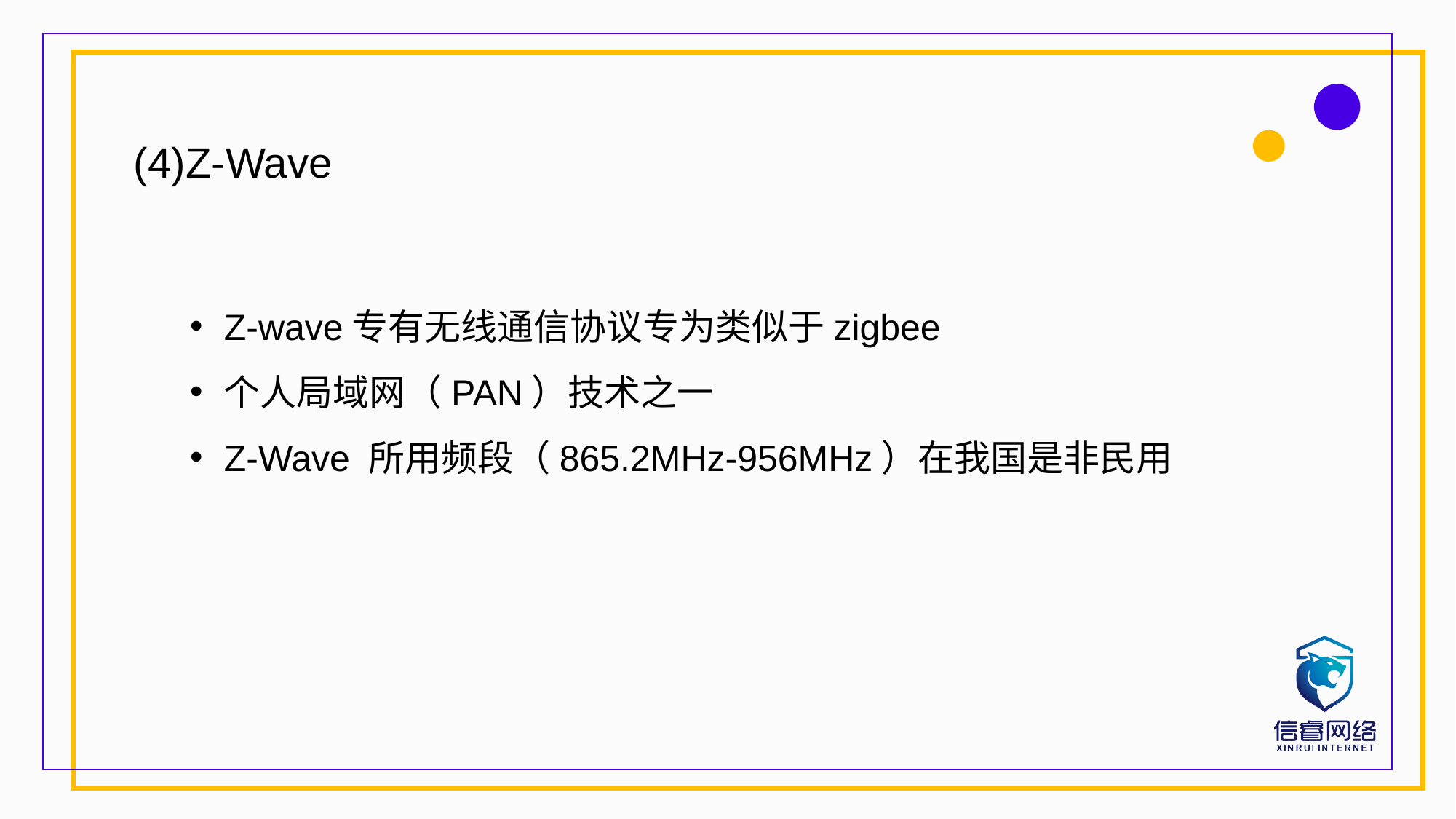

(4)Z-Wave
Z-wave专有无线通信协议专为类似于zigbee
个人局域网（PAN）技术之一
Z-Wave 所用频段（865.2MHz-956MHz）在我国是非民用